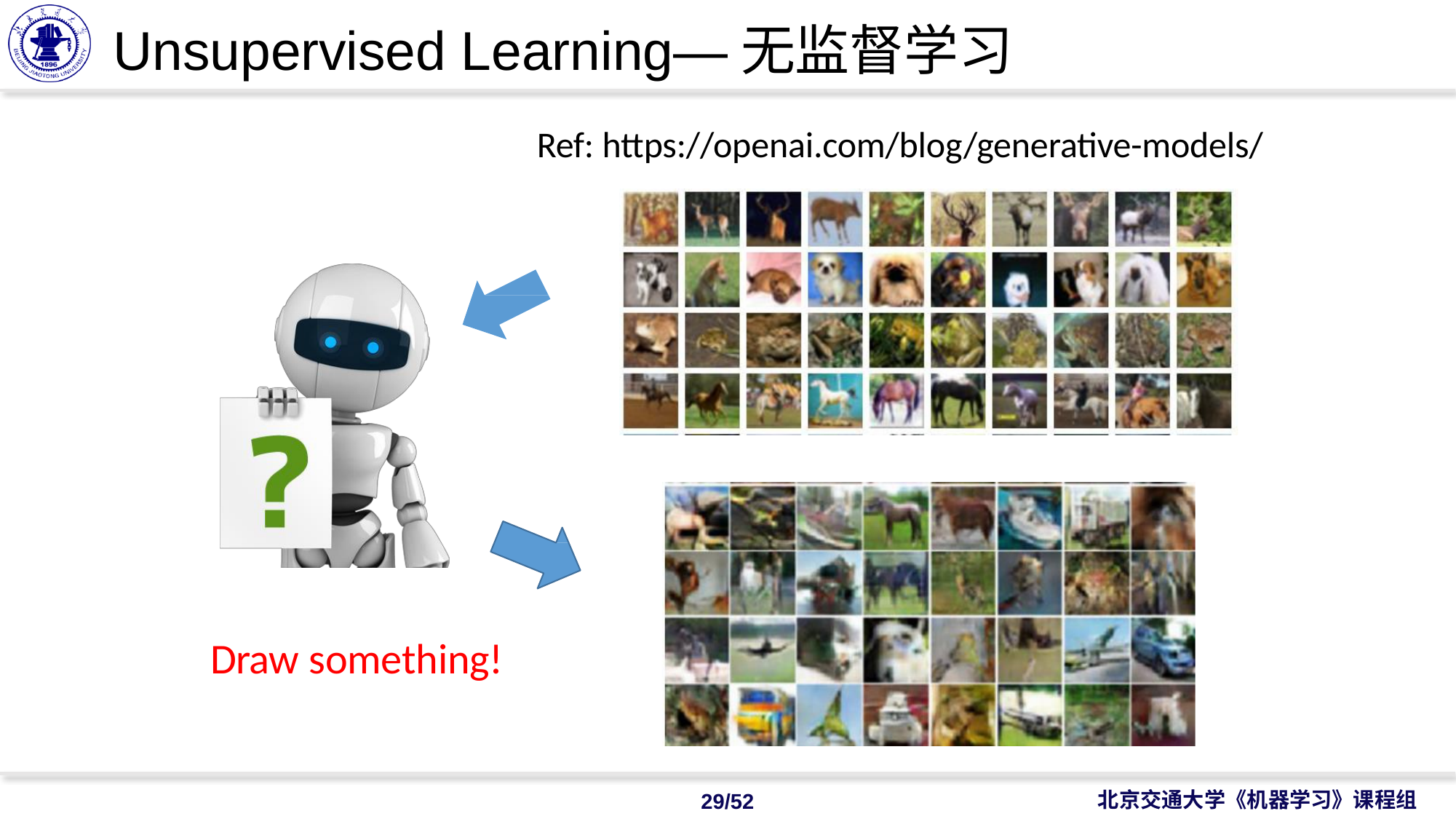

# Unsupervised Learning—无监督学习
Ref: https://openai.com/blog/generative-models/

Draw something!